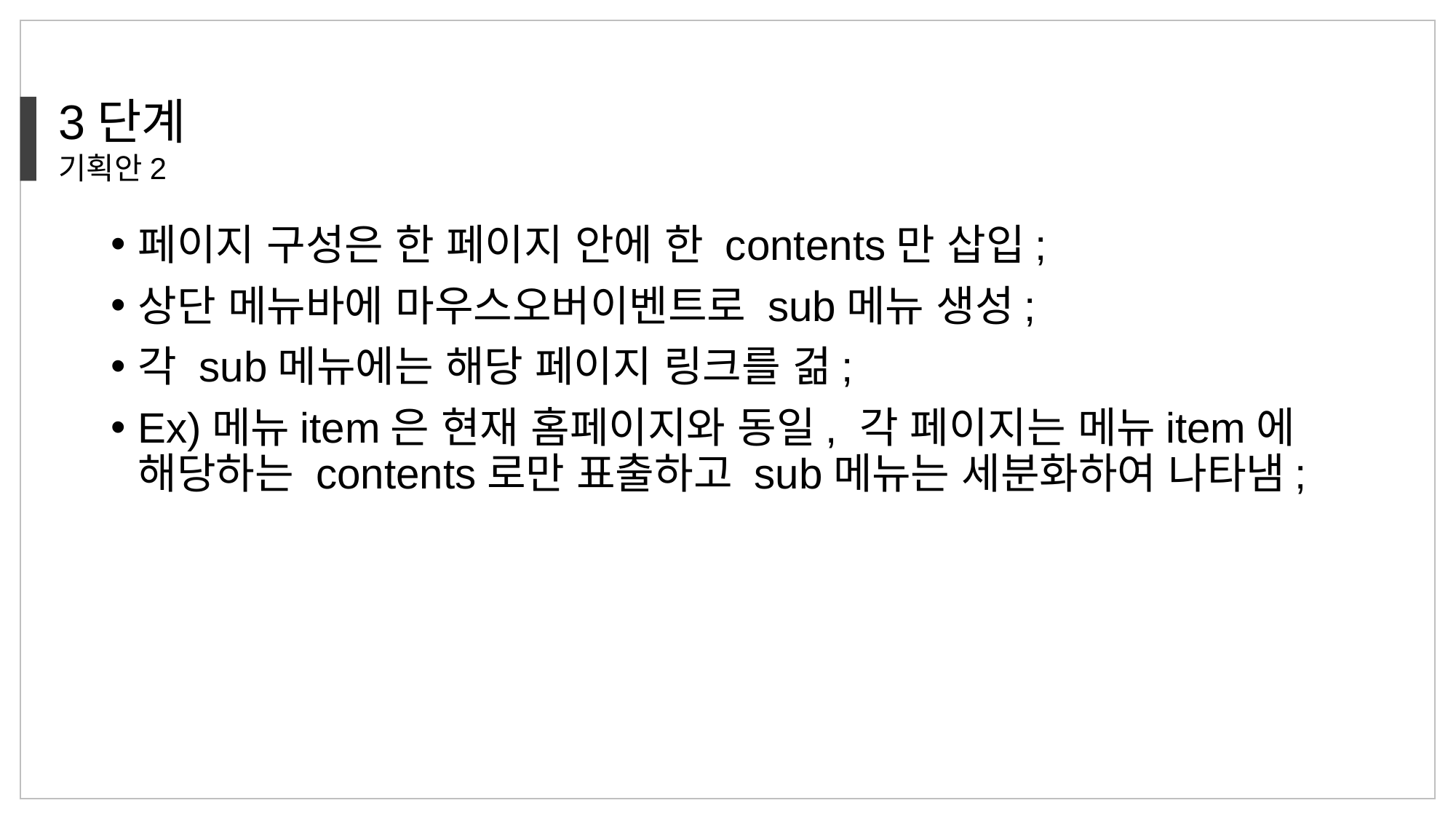

3단계
기획안2

페이지 구성은 한 페이지 안에 한 contents만 삽입;
상단 메뉴바에 마우스오버이벤트로 sub메뉴 생성;
각 sub메뉴에는 해당 페이지 링크를 걺;
Ex)메뉴item은 현재 홈페이지와 동일, 각 페이지는 메뉴item에 해당하는 contents로만 표출하고 sub메뉴는 세분화하여 나타냄;